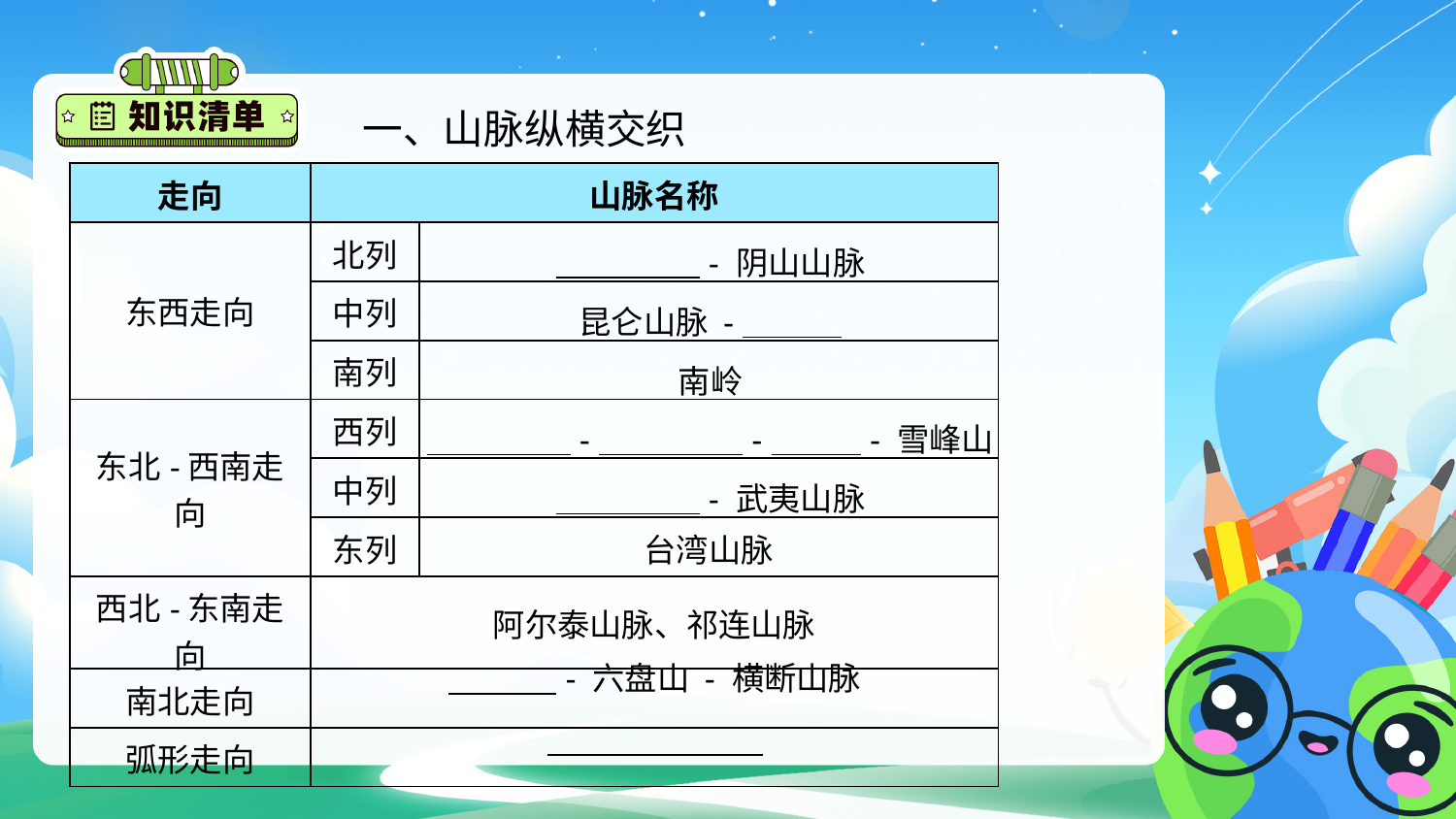

一、山脉纵横交织
| 走向 | 山脉名称 |  |
| --- | --- | --- |
| 东西走向 | 北列 |  |
|  | 中列 |  |
|  | 南列 |  |
| 东北-西南走向 | 西列 |  |
|  | 中列 |  |
|  | 东列 | 台湾山脉 |
| 西北-东南走向 | 阿尔泰山脉、祁连山脉 |  |
| 南北走向 |  |  |
| 弧形走向 |  |  |
                 - 阴山山脉
昆仑山脉 -
南岭
                 -                  -            - 雪峰山
                 - 武夷山脉
             - 六盘山 - 横断山脉